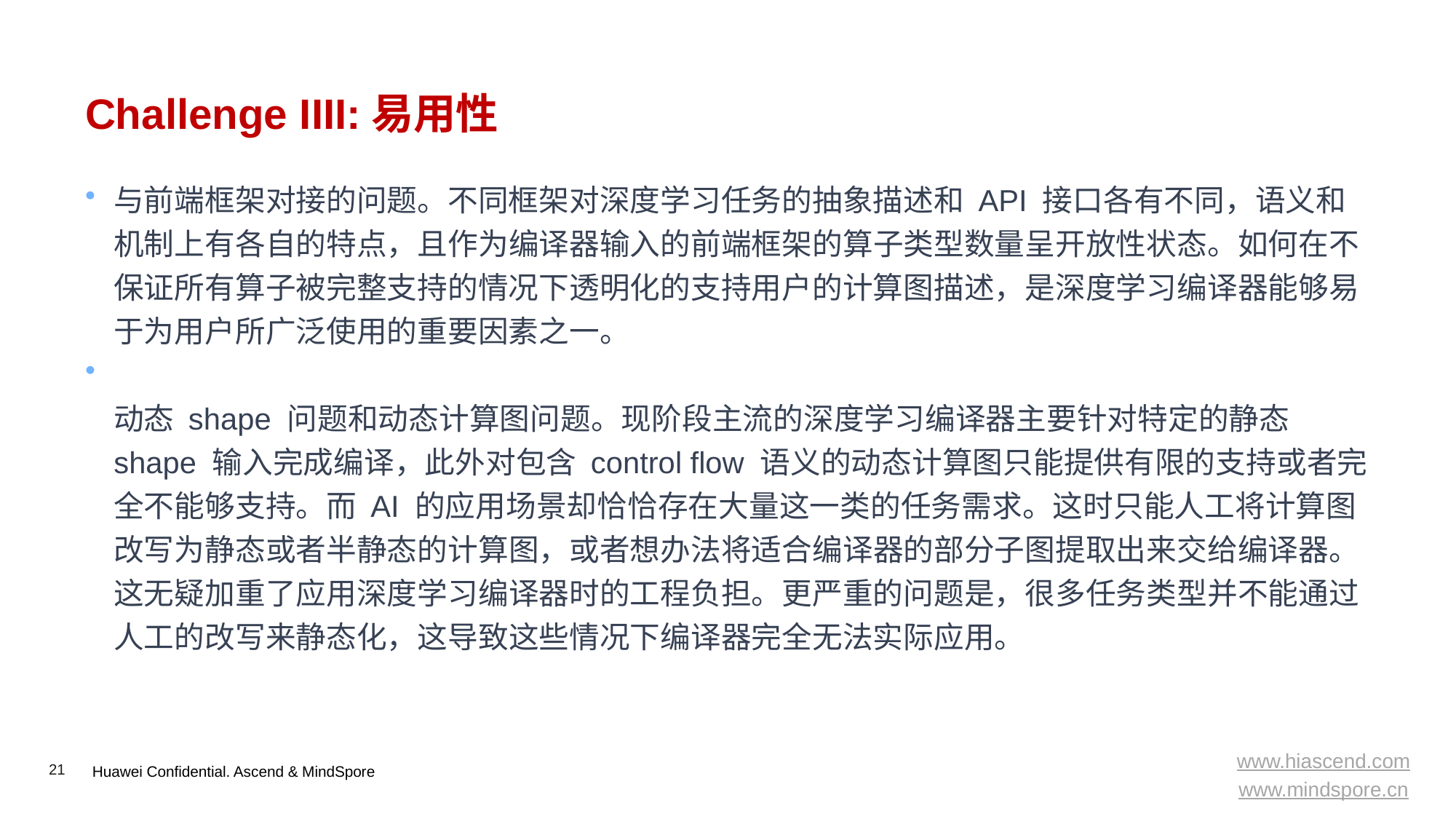

# Challenge IIII:易用性
与前端框架对接的问题。不同框架对深度学习任务的抽象描述和 API 接口各有不同，语义和机制上有各自的特点，且作为编译器输入的前端框架的算子类型数量呈开放性状态。如何在不保证所有算子被完整支持的情况下透明化的支持用户的计算图描述，是深度学习编译器能够易于为用户所广泛使用的重要因素之一。
动态 shape 问题和动态计算图问题。现阶段主流的深度学习编译器主要针对特定的静态 shape 输入完成编译，此外对包含 control flow 语义的动态计算图只能提供有限的支持或者完全不能够支持。而 AI 的应用场景却恰恰存在大量这一类的任务需求。这时只能人工将计算图改写为静态或者半静态的计算图，或者想办法将适合编译器的部分子图提取出来交给编译器。这无疑加重了应用深度学习编译器时的工程负担。更严重的问题是，很多任务类型并不能通过人工的改写来静态化，这导致这些情况下编译器完全无法实际应用。